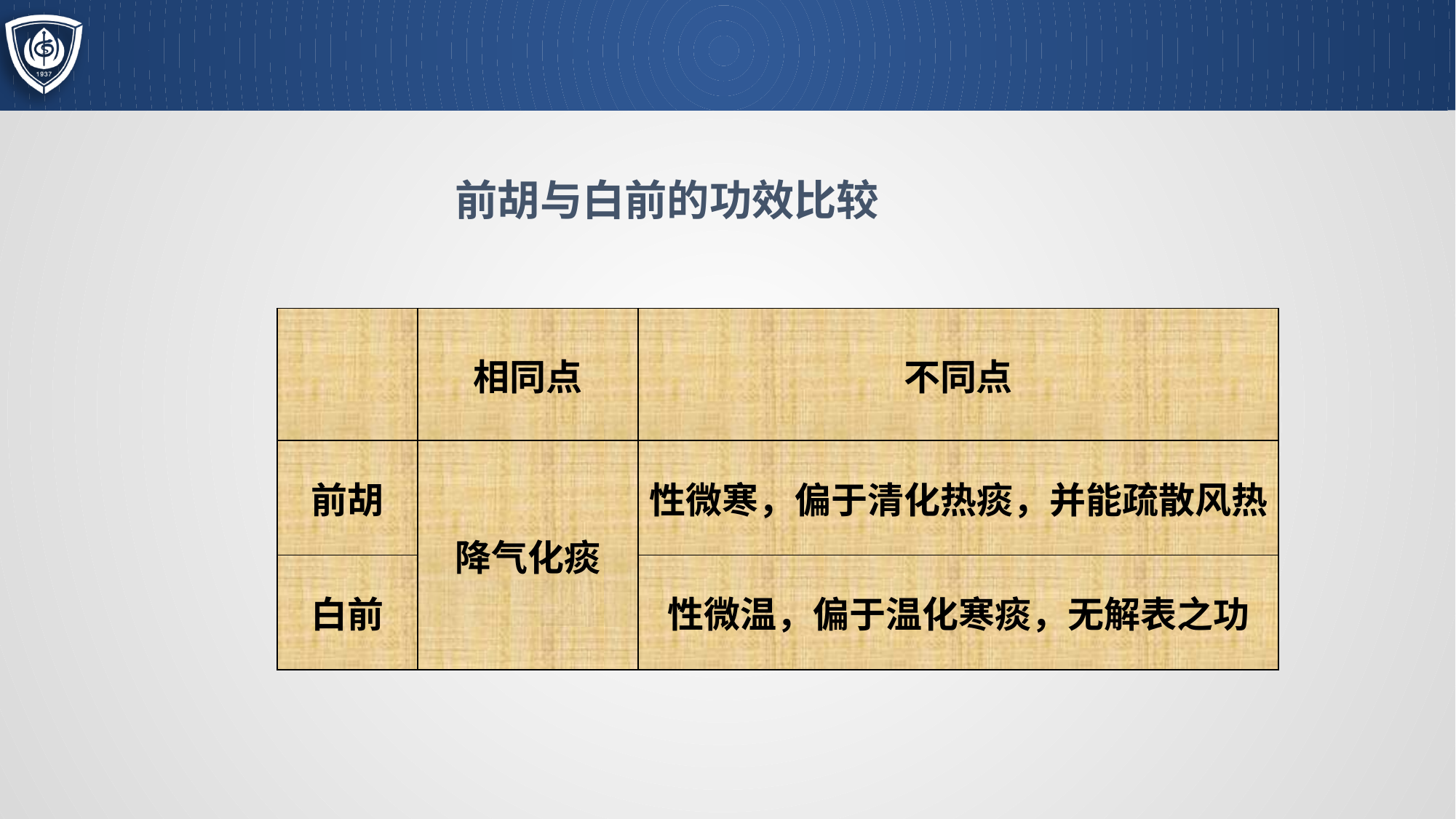

#
前胡与白前的功效比较
|  | 相同点 | 不同点 |
| --- | --- | --- |
| 前胡 | 降气化痰 | 性微寒，偏于清化热痰，并能疏散风热 |
| 白前 |  | 性微温，偏于温化寒痰，无解表之功 |